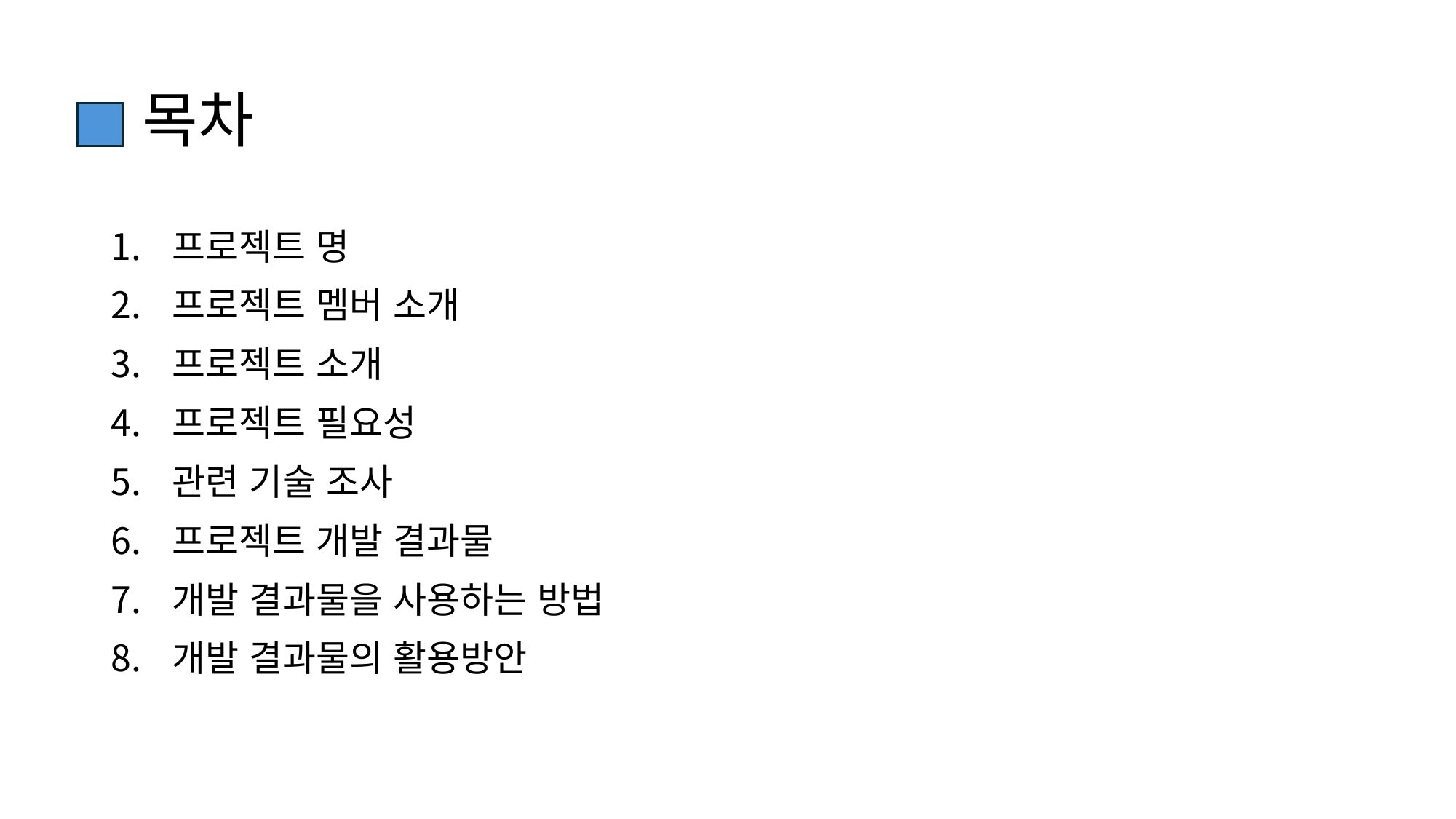

# 목차

프로젝트 명
프로젝트 멤버 소개
프로젝트 소개
프로젝트 필요성
관련 기술 조사
프로젝트 개발 결과물
개발 결과물을 사용하는 방법
개발 결과물의 활용방안